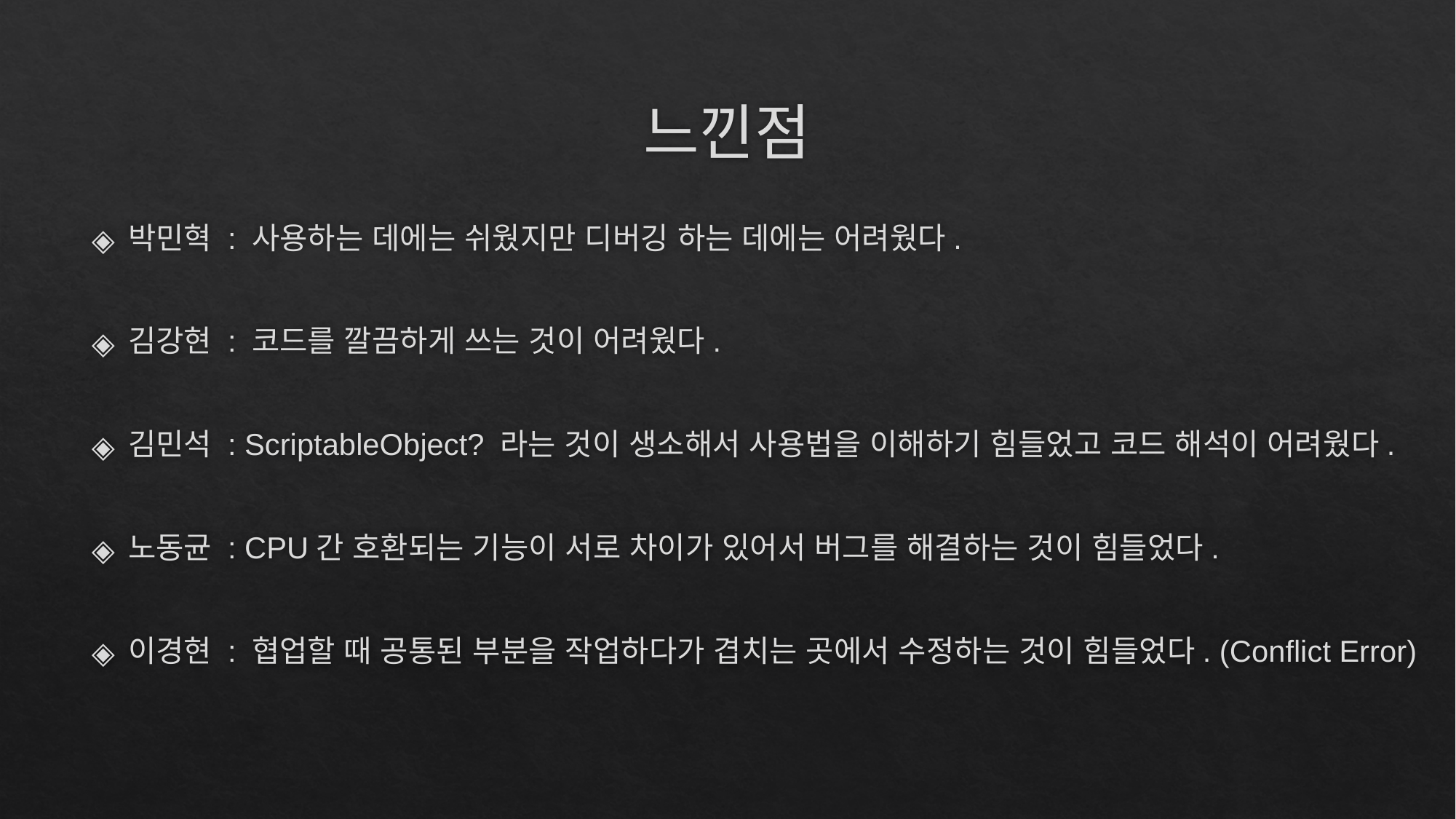

# 느낀점
박민혁 : 사용하는 데에는 쉬웠지만 디버깅 하는 데에는 어려웠다.

김강현 : 코드를 깔끔하게 쓰는 것이 어려웠다.

김민석 : ScriptableObject? 라는 것이 생소해서 사용법을 이해하기 힘들었고 코드 해석이 어려웠다.

노동균 : CPU간 호환되는 기능이 서로 차이가 있어서 버그를 해결하는 것이 힘들었다.

이경현 : 협업할 때 공통된 부분을 작업하다가 겹치는 곳에서 수정하는 것이 힘들었다. (Conflict Error)